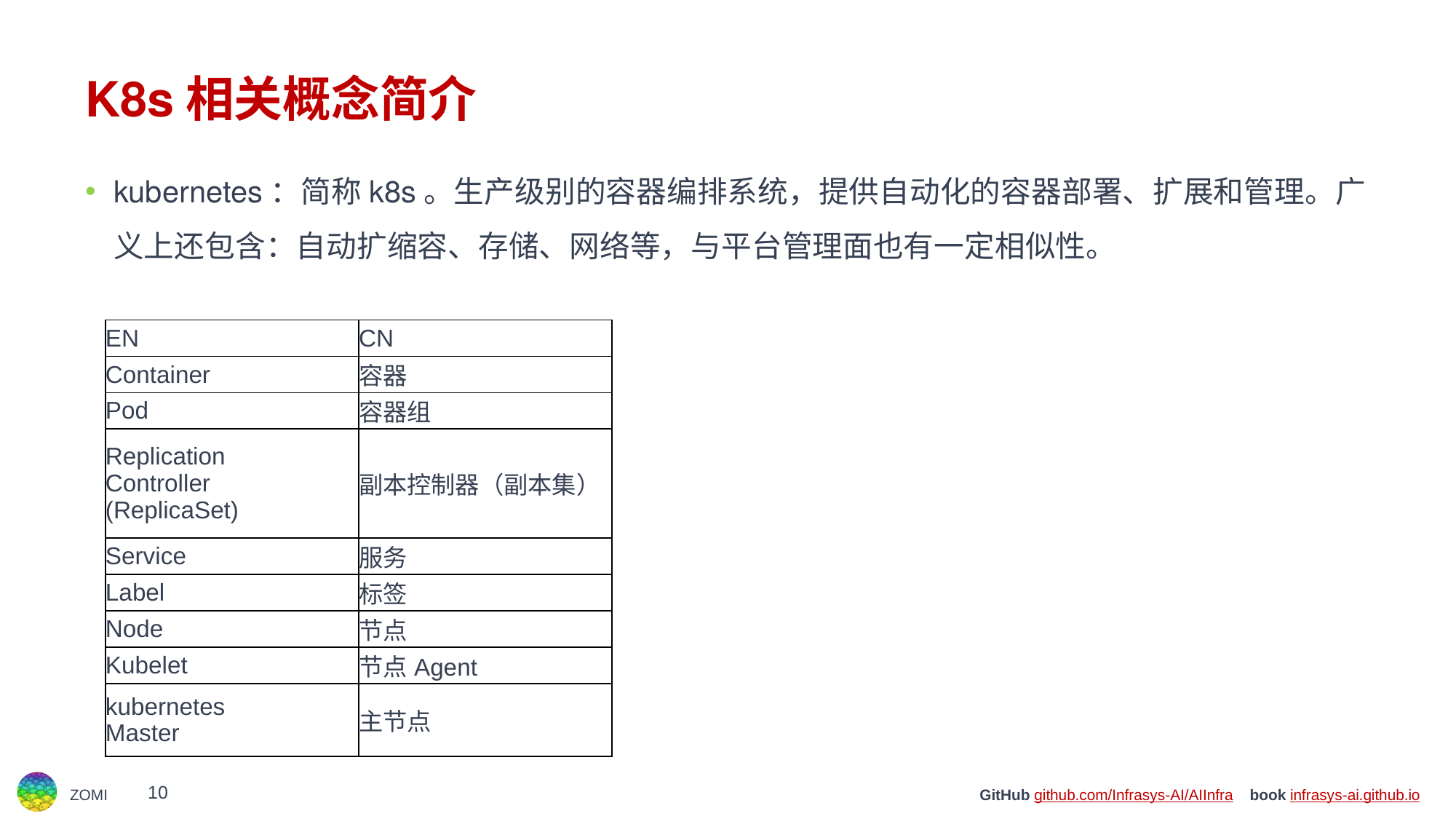

# K8s相关概念简介
kubernetes：简称k8s。生产级别的容器编排系统，提供自动化的容器部署、扩展和管理。广义上还包含：自动扩缩容、存储、网络等，与平台管理面也有一定相似性。

| EN | CN |
| --- | --- |
| Container | 容器 |
| Pod | 容器组 |
| Replication Controller (ReplicaSet) | 副本控制器（副本集） |
| Service | 服务 |
| Label | 标签 |
| Node | 节点 |
| Kubelet | 节点Agent |
| kubernetes Master | 主节点 |